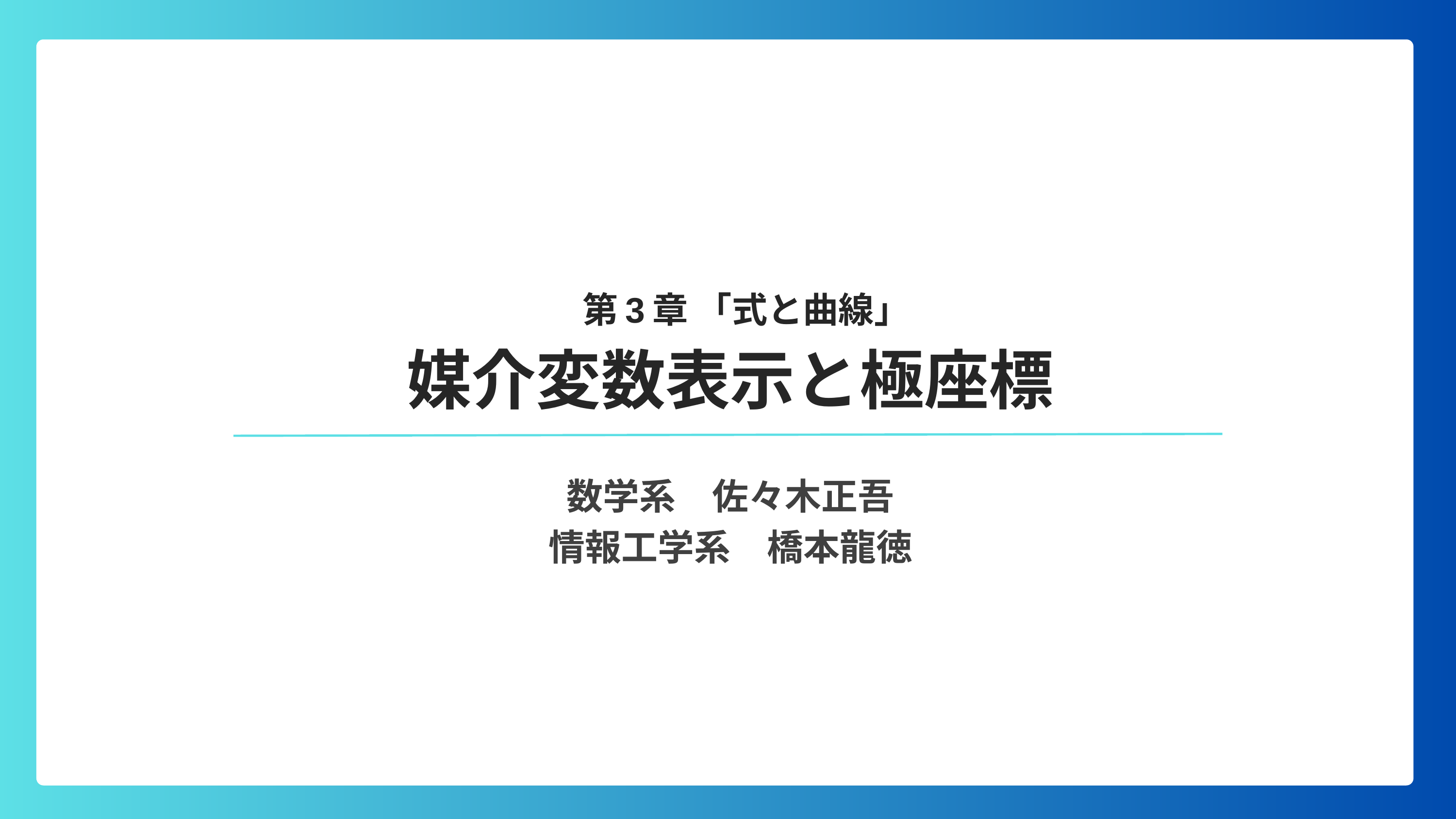

第3章 「式と曲線」
# 媒介変数表示と極座標
数学系　佐々木正吾
情報工学系　橋本龍徳